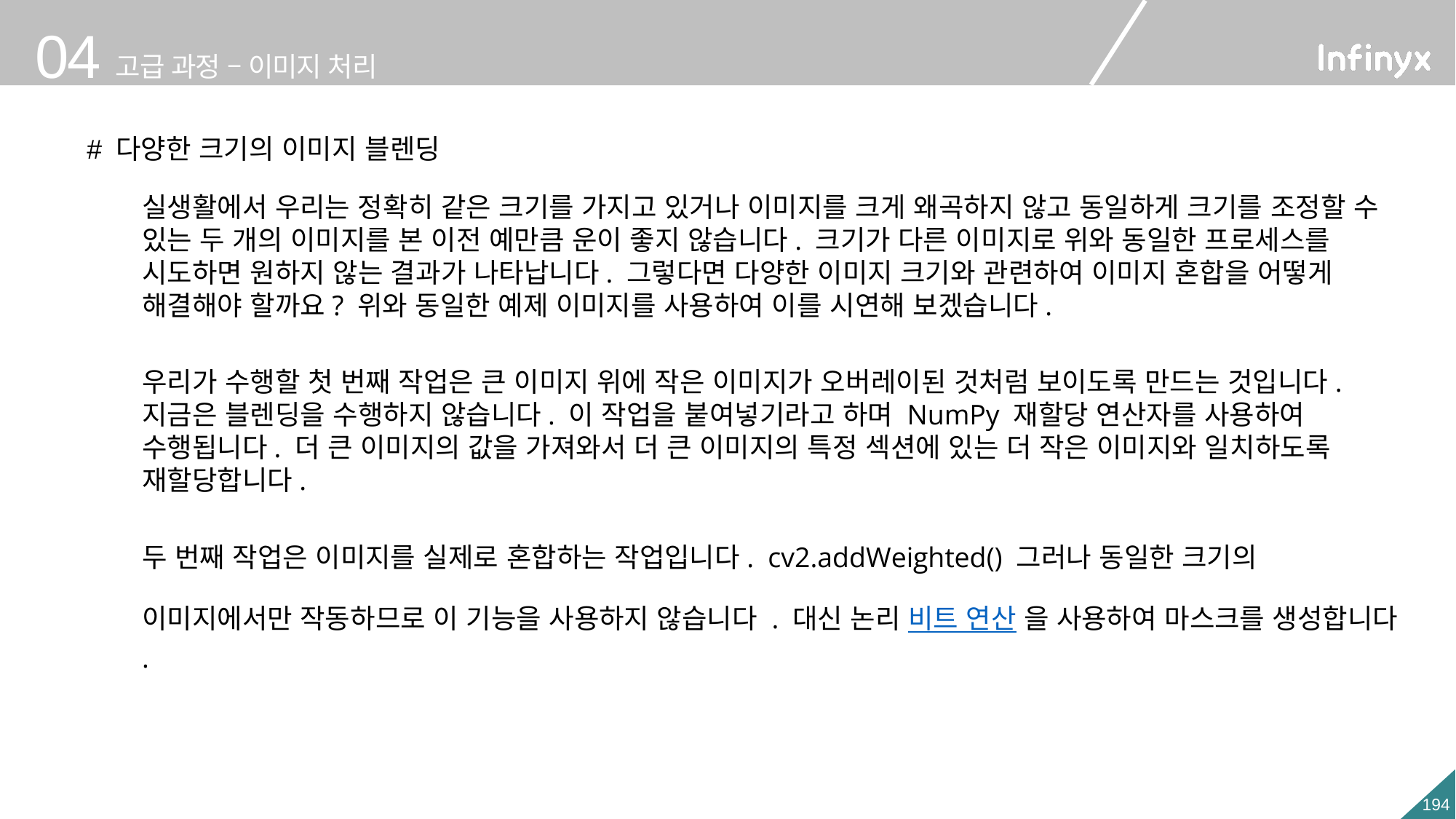

# 다양한 크기의 이미지 블렌딩
실생활에서 우리는 정확히 같은 크기를 가지고 있거나 이미지를 크게 왜곡하지 않고 동일하게 크기를 조정할 수 있는 두 개의 이미지를 본 이전 예만큼 운이 좋지 않습니다. 크기가 다른 이미지로 위와 동일한 프로세스를 시도하면 원하지 않는 결과가 나타납니다. 그렇다면 다양한 이미지 크기와 관련하여 이미지 혼합을 어떻게 해결해야 할까요? 위와 동일한 예제 이미지를 사용하여 이를 시연해 보겠습니다.
우리가 수행할 첫 번째 작업은 큰 이미지 위에 작은 이미지가 오버레이된 것처럼 보이도록 만드는 것입니다. 지금은 블렌딩을 수행하지 않습니다. 이 작업을 붙여넣기라고 하며 NumPy 재할당 연산자를 사용하여 수행됩니다. 더 큰 이미지의 값을 가져와서 더 큰 이미지의 특정 섹션에 있는 더 작은 이미지와 일치하도록 재할당합니다.
두 번째 작업은 이미지를 실제로 혼합하는 작업입니다.  cv2.addWeighted() 그러나 동일한 크기의
이미지에서만 작동하므로 이 기능을 사용하지 않습니다 . 대신 논리 비트 연산 을 사용하여 마스크를 생성합니다 .